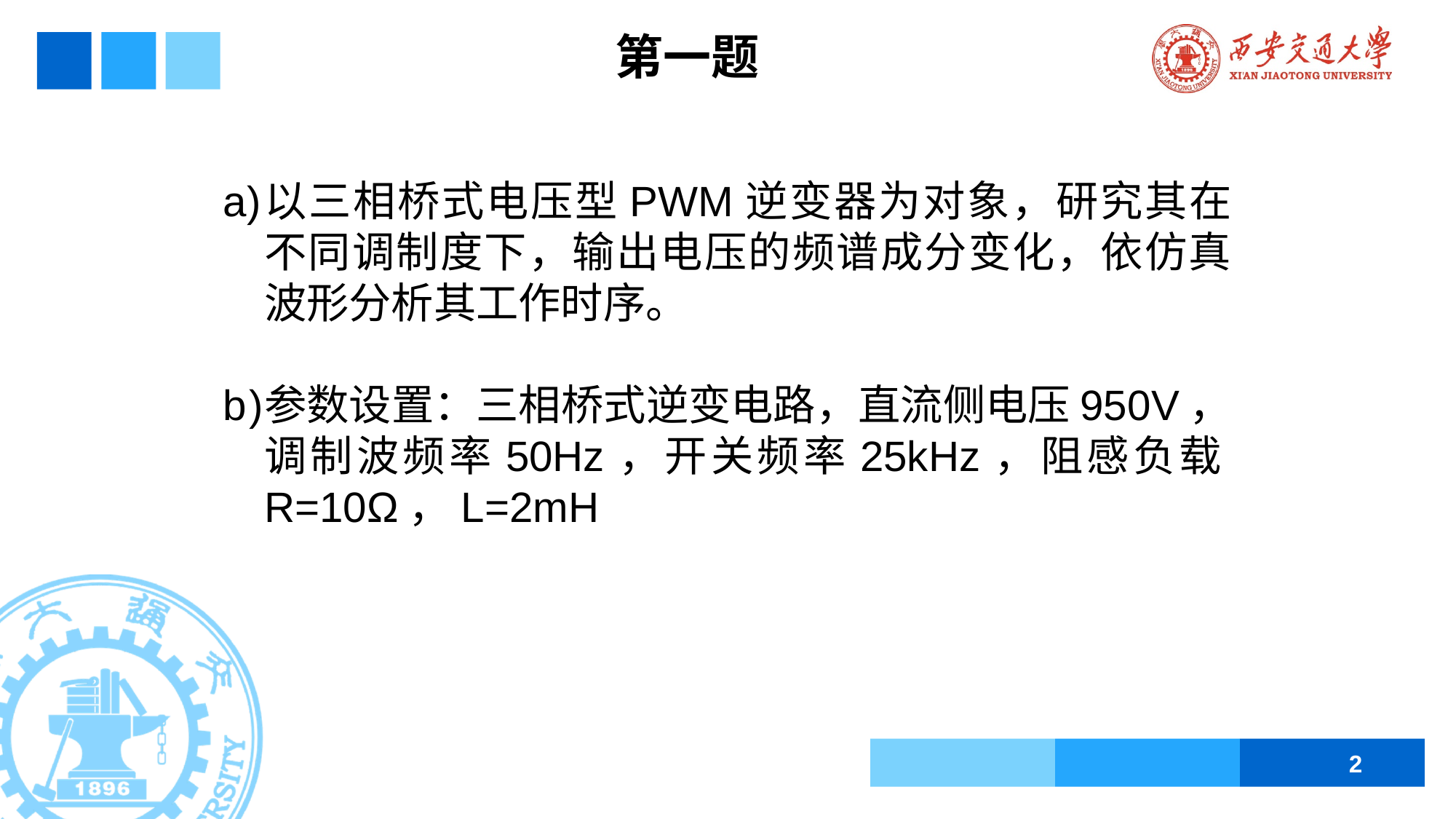

# 第一题
以三相桥式电压型PWM逆变器为对象，研究其在不同调制度下，输出电压的频谱成分变化，依仿真波形分析其工作时序。

参数设置：三相桥式逆变电路，直流侧电压950V，调制波频率50Hz，开关频率25kHz，阻感负载R=10Ω，L=2mH

2